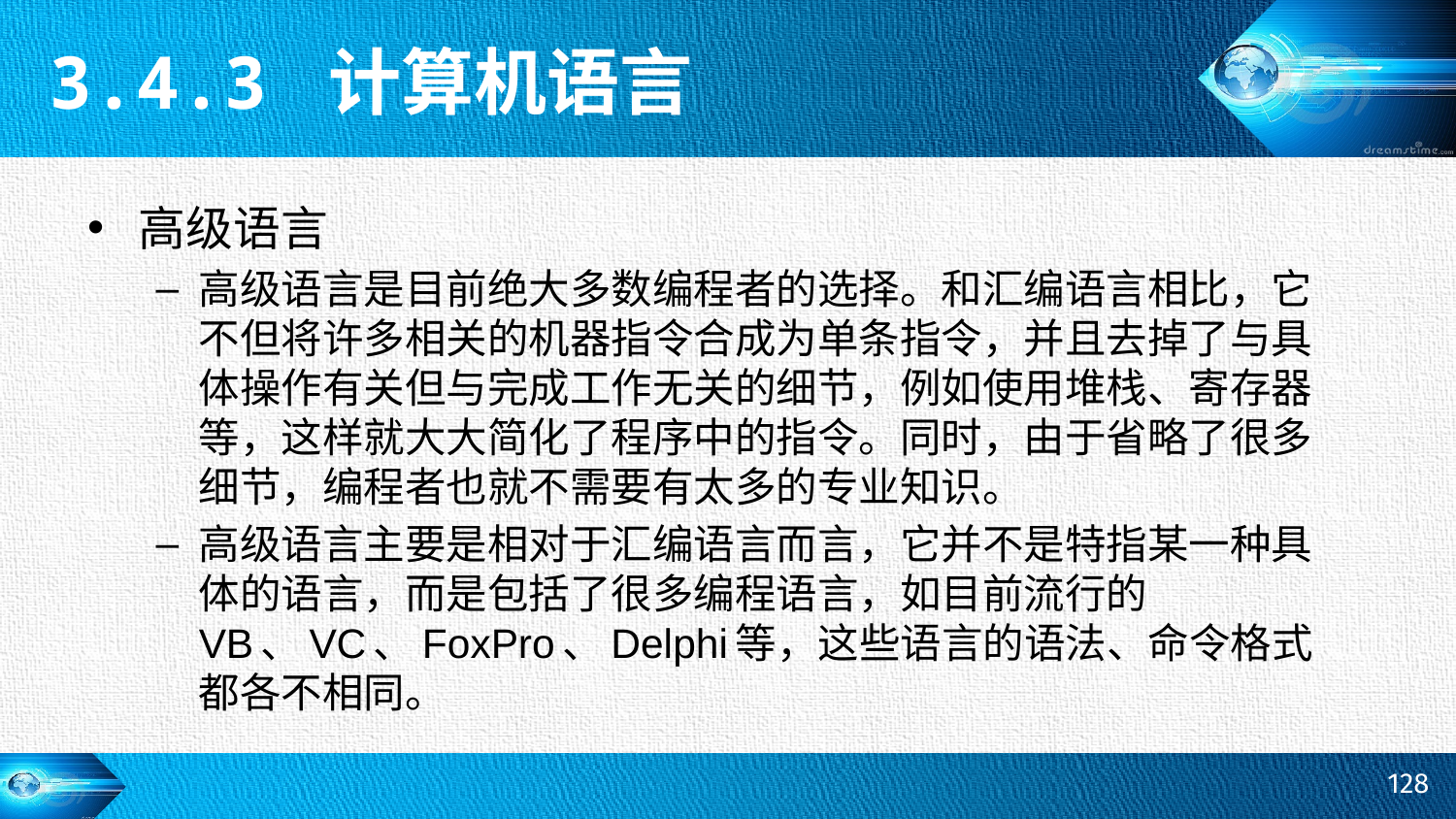

3.4.3 计算机语言
高级语言
高级语言是目前绝大多数编程者的选择。和汇编语言相比，它不但将许多相关的机器指令合成为单条指令，并且去掉了与具体操作有关但与完成工作无关的细节，例如使用堆栈、寄存器等，这样就大大简化了程序中的指令。同时，由于省略了很多细节，编程者也就不需要有太多的专业知识。
高级语言主要是相对于汇编语言而言，它并不是特指某一种具体的语言，而是包括了很多编程语言，如目前流行的VB、VC、FoxPro、Delphi等，这些语言的语法、命令格式都各不相同。
128